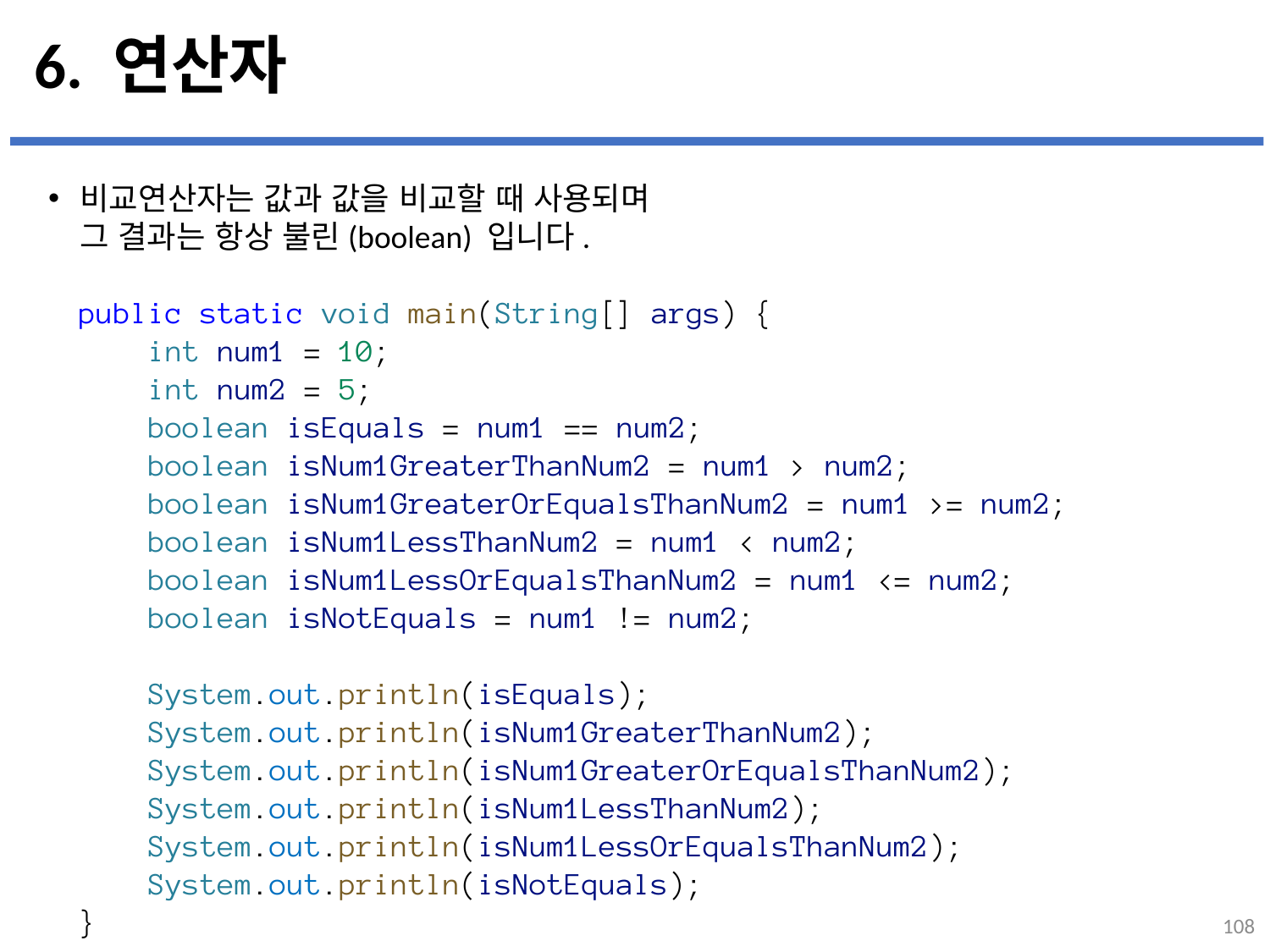

# 6. 연산자
비교연산자는 값과 값을 비교할 때 사용되며
그 결과는 항상 불린(boolean) 입니다.
...

설명
public static void main(String[] args) {
    int num1 = 10;
    int num2 = 5;
    boolean isEquals = num1 == num2;
    boolean isNum1GreaterThanNum2 = num1 > num2;
    boolean isNum1GreaterOrEqualsThanNum2 = num1 >= num2;
    boolean isNum1LessThanNum2 = num1 < num2;
    boolean isNum1LessOrEqualsThanNum2 = num1 <= num2;
    boolean isNotEquals = num1 != num2;

    System.out.println(isEquals);
    System.out.println(isNum1GreaterThanNum2);
    System.out.println(isNum1GreaterOrEqualsThanNum2);
    System.out.println(isNum1LessThanNum2);
    System.out.println(isNum1LessOrEqualsThanNum2);
    System.out.println(isNotEquals);
}
108